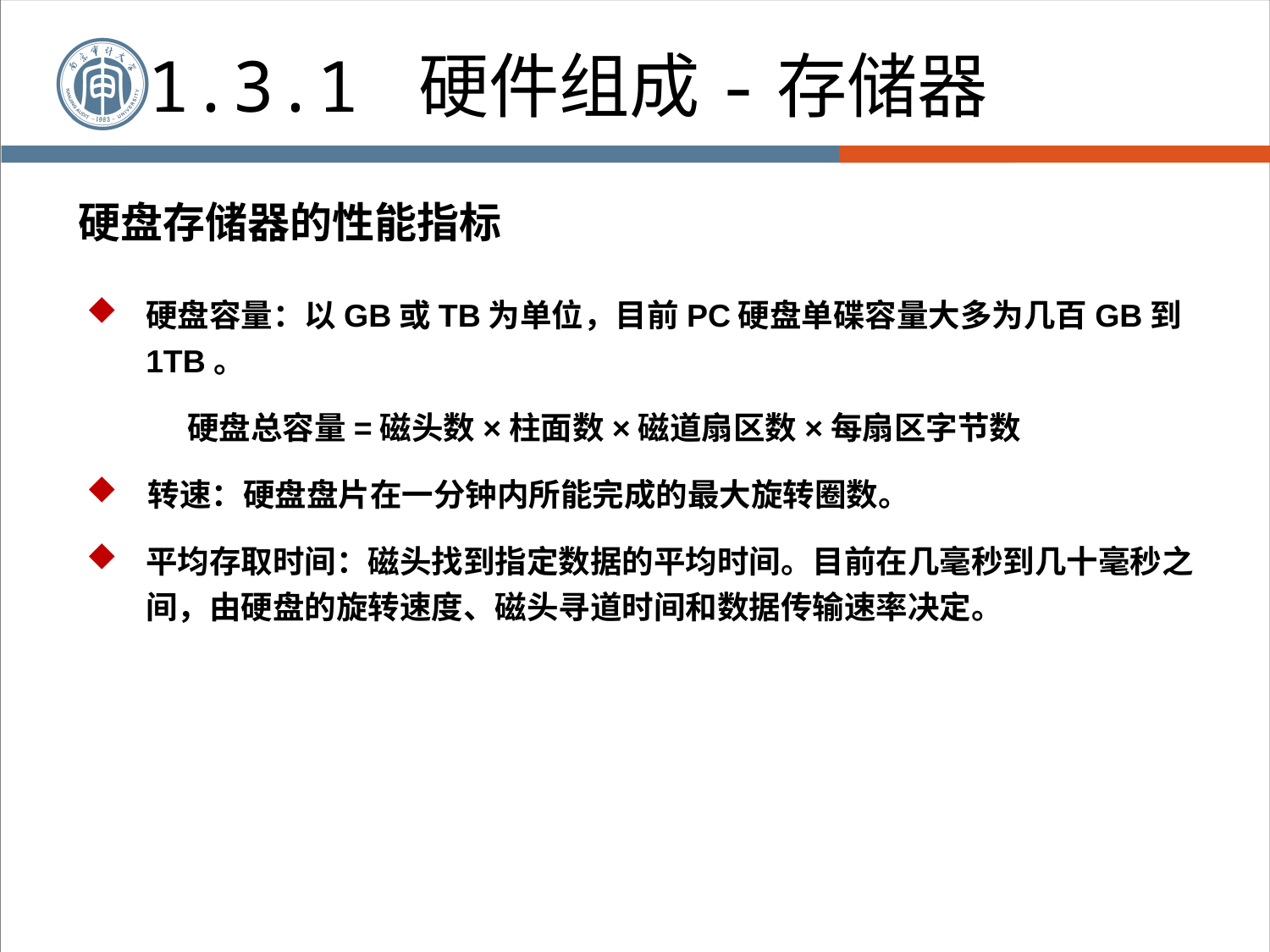

1.3.1 硬件组成-存储器
# 硬盘存储器的性能指标
硬盘容量：以GB或TB为单位，目前PC硬盘单碟容量大多为几百GB到1TB。
             硬盘总容量=磁头数×柱面数×磁道扇区数×每扇区字节数
  转速：硬盘盘片在一分钟内所能完成的最大旋转圈数。
平均存取时间：磁头找到指定数据的平均时间。目前在几毫秒到几十毫秒之间，由硬盘的旋转速度、磁头寻道时间和数据传输速率决定。